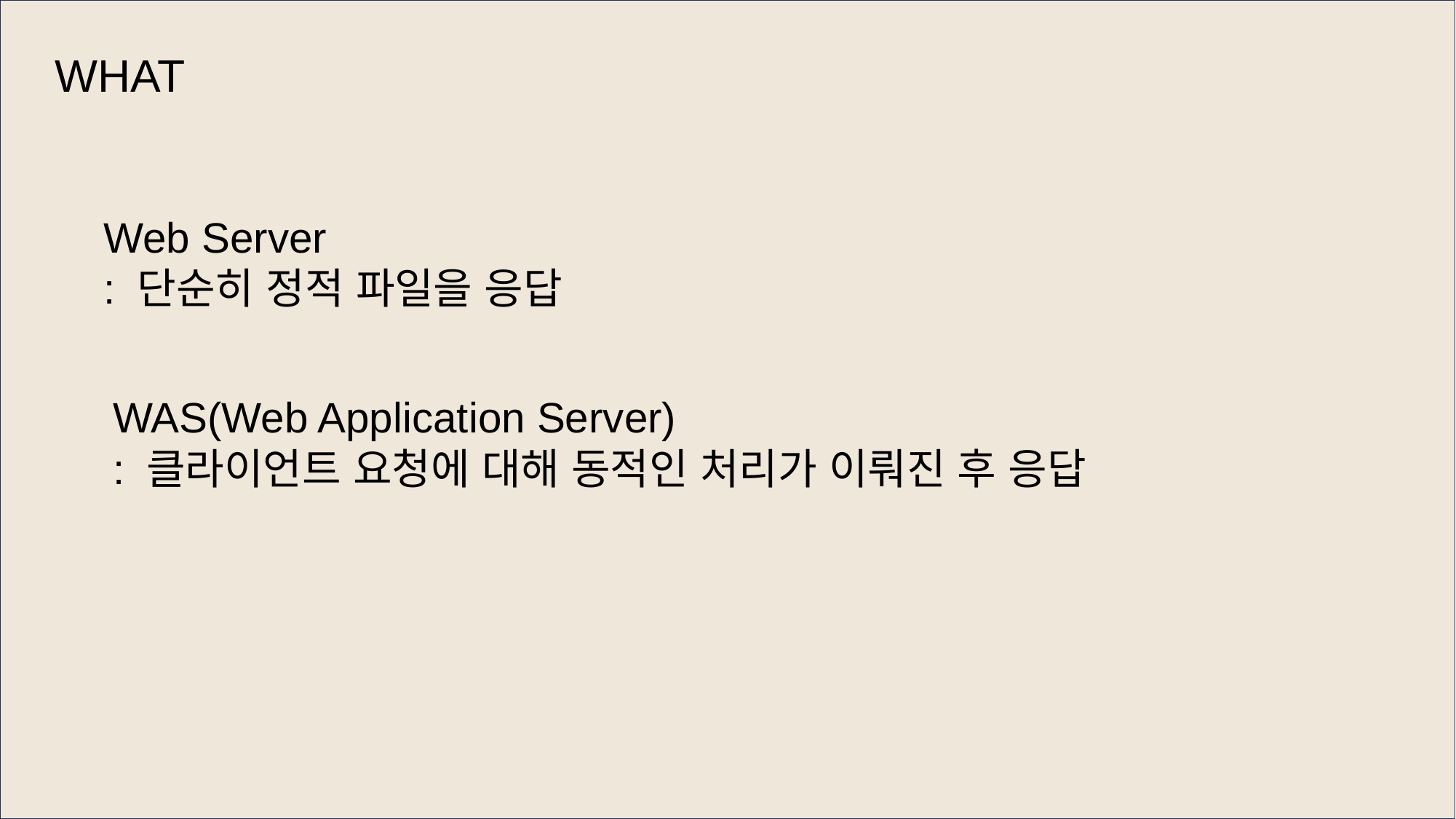

WHAT
Web Server
: 단순히 정적 파일을 응답
WAS(Web Application Server)
: 클라이언트 요청에 대해 동적인 처리가 이뤄진 후 응답